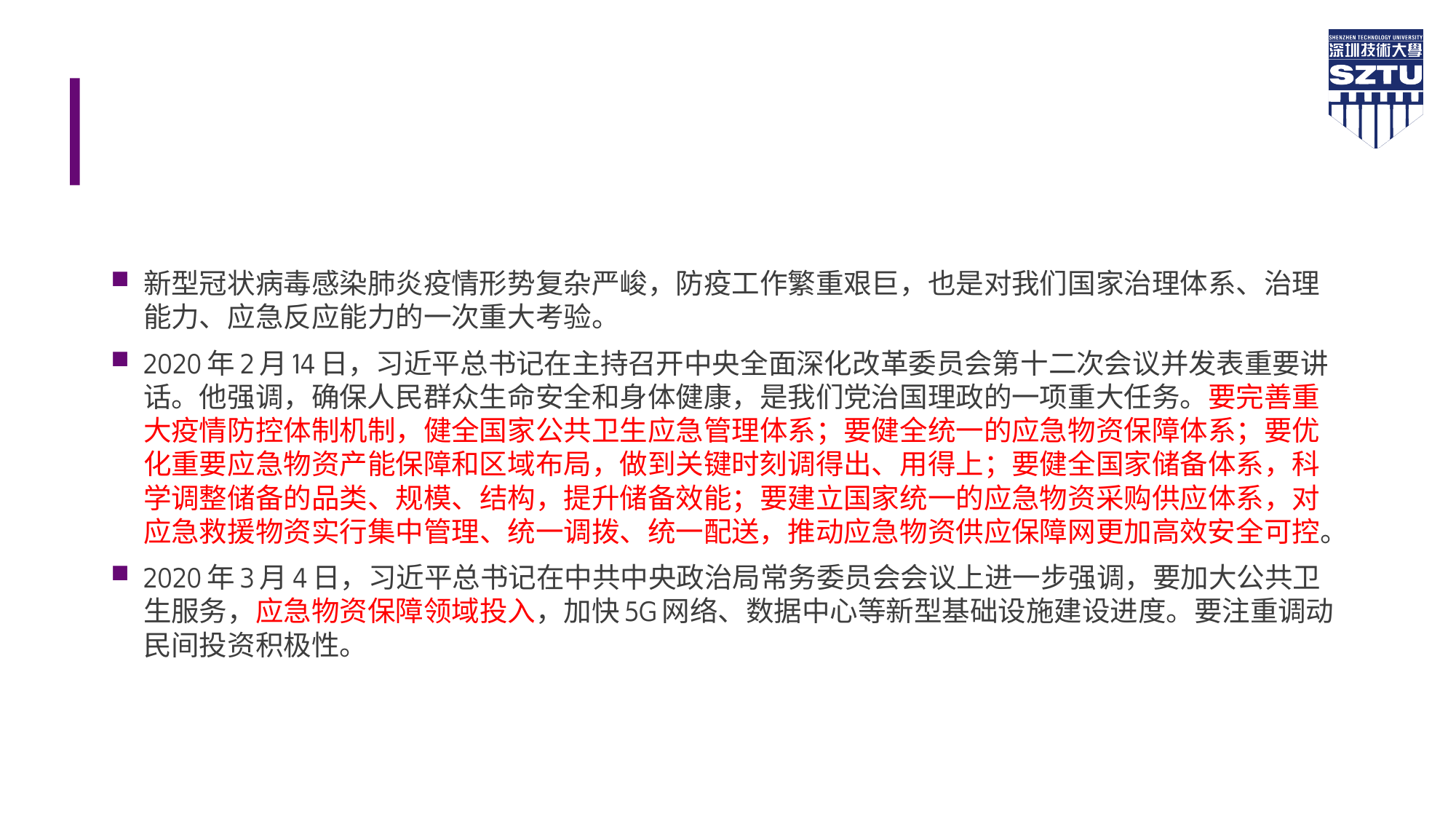

#
新型冠状病毒感染肺炎疫情形势复杂严峻，防疫工作繁重艰巨，也是对我们国家治理体系、治理能力、应急反应能力的一次重大考验。
2020年2月14日，习近平总书记在主持召开中央全面深化改革委员会第十二次会议并发表重要讲话。他强调，确保人民群众生命安全和身体健康，是我们党治国理政的一项重大任务。要完善重大疫情防控体制机制，健全国家公共卫生应急管理体系；要健全统一的应急物资保障体系；要优化重要应急物资产能保障和区域布局，做到关键时刻调得出、用得上；要健全国家储备体系，科学调整储备的品类、规模、结构，提升储备效能；要建立国家统一的应急物资采购供应体系，对应急救援物资实行集中管理、统一调拨、统一配送，推动应急物资供应保障网更加高效安全可控。
2020年3月4日，习近平总书记在中共中央政治局常务委员会会议上进一步强调，要加大公共卫生服务，应急物资保障领域投入，加快5G网络、数据中心等新型基础设施建设进度。要注重调动民间投资积极性。